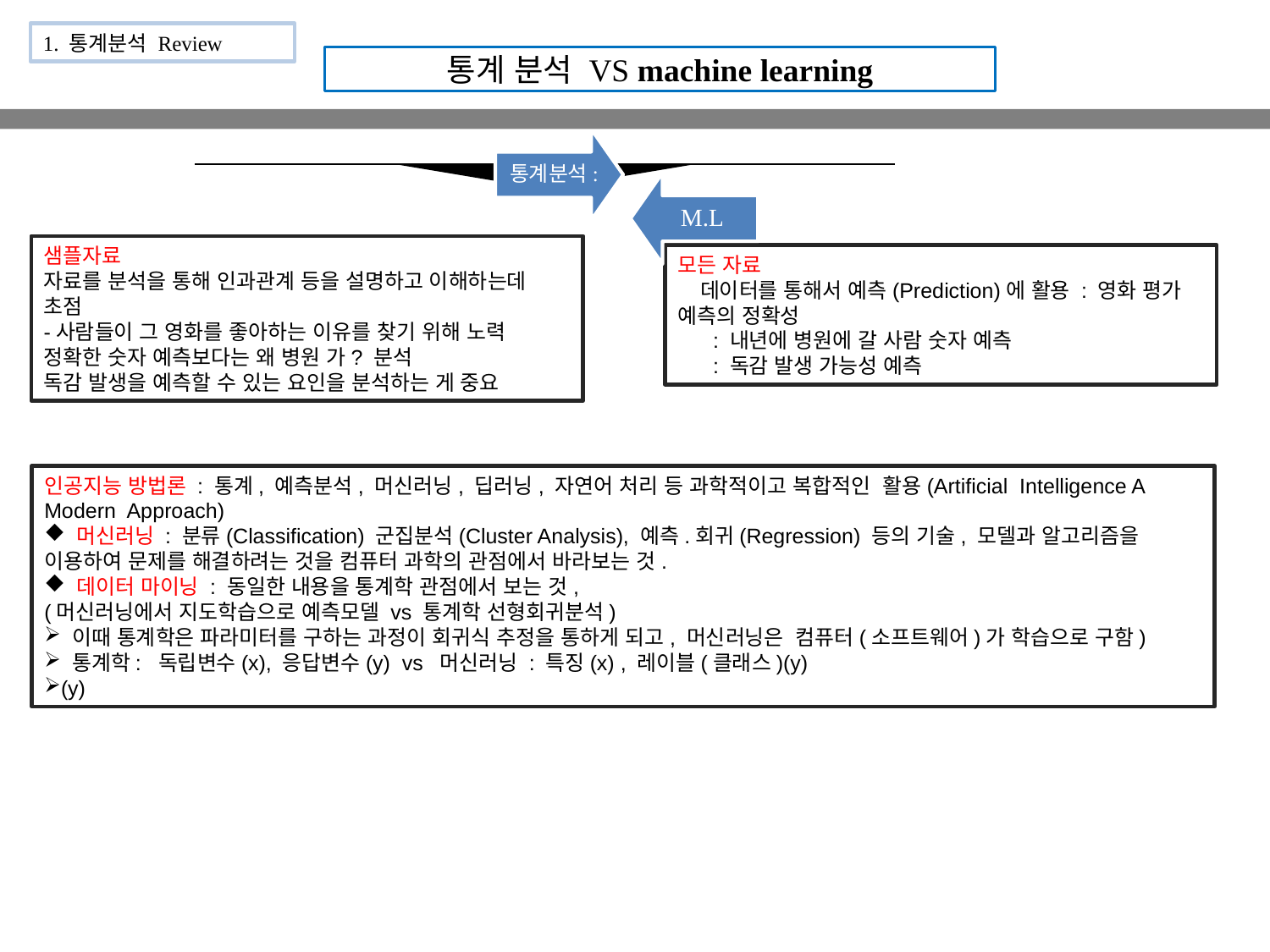

1. 통계분석 Review
통계 분석 VS machine learning

통계분석:
M.L
샘플자료
자료를 분석을 통해 인과관계 등을 설명하고 이해하는데 초점
-사람들이 그 영화를 좋아하는 이유를 찾기 위해 노력
정확한 숫자 예측보다는 왜 병원 가? 분석
독감 발생을 예측할 수 있는 요인을 분석하는 게 중요
모든 자료
   데이터를 통해서 예측(Prediction)에 활용 : 영화 평가 예측의 정확성
      : 내년에 병원에 갈 사람 숫자 예측
      : 독감 발생 가능성 예측
인공지능 방법론 : 통계, 예측분석, 머신러닝, 딥러닝, 자연어 처리 등 과학적이고 복합적인  활용(Artificial  Intelligence A Modern  Approach)
 머신러닝 : 분류(Classification) 군집분석(Cluster Analysis), 예측.회귀(Regression) 등의 기술, 모델과 알고리즘을 이용하여 문제를 해결하려는 것을 컴퓨터 과학의 관점에서 바라보는 것.
 데이터 마이닝 : 동일한 내용을 통계학 관점에서 보는 것,
(머신러닝에서 지도학습으로 예측모델 vs 통계학 선형회귀분석)
 이때 통계학은 파라미터를 구하는 과정이 회귀식 추정을 통하게 되고, 머신러닝은  컴퓨터(소프트웨어)가 학습으로 구함)
 통계학:  독립변수(x), 응답변수(y)  vs  머신러닝 : 특징(x) , 레이블(클래스)(y)
(y)